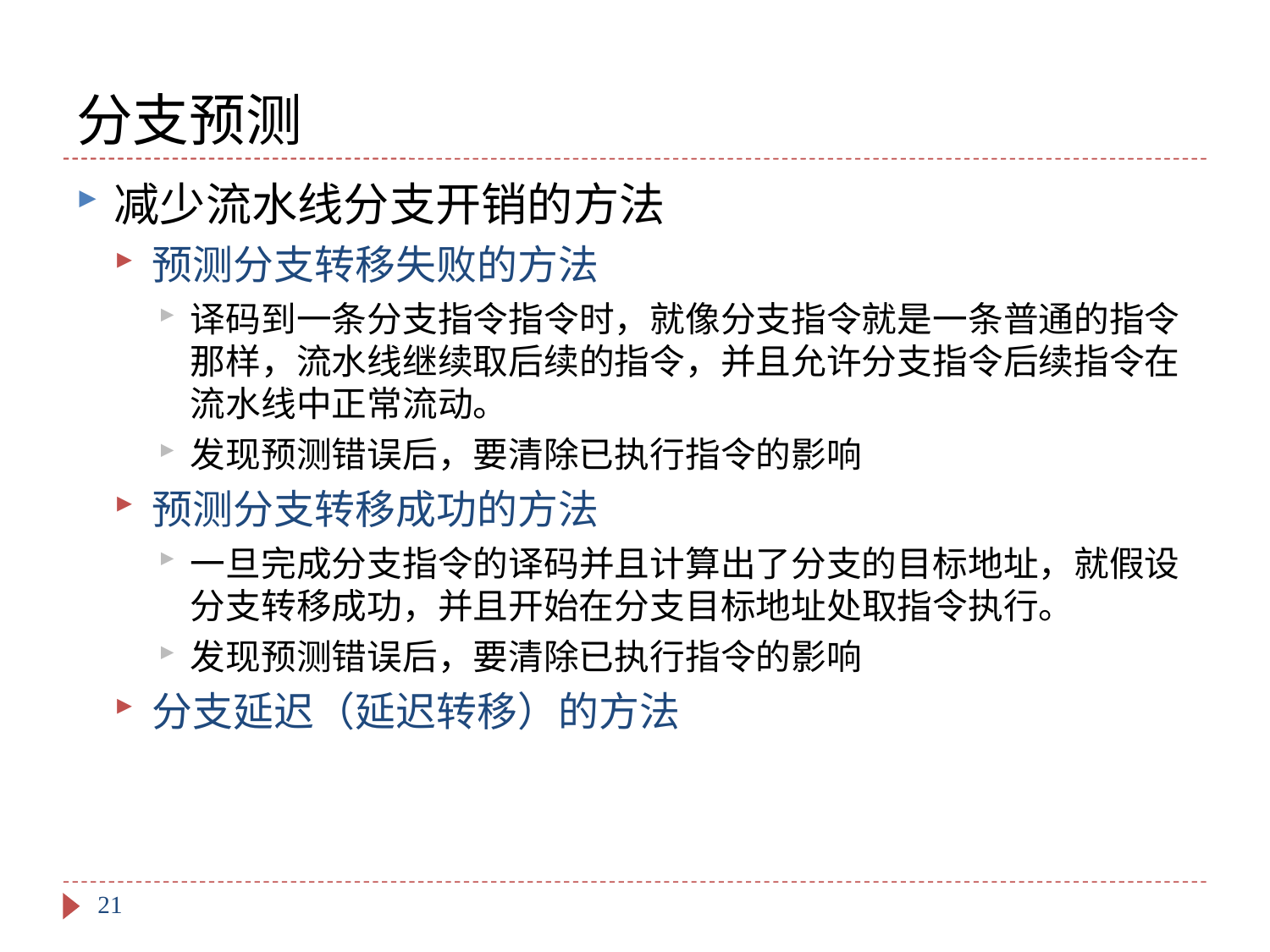

# 分支预测
减少流水线分支开销的方法
预测分支转移失败的方法
译码到一条分支指令指令时，就像分支指令就是一条普通的指令那样，流水线继续取后续的指令，并且允许分支指令后续指令在流水线中正常流动。
发现预测错误后，要清除已执行指令的影响
预测分支转移成功的方法
一旦完成分支指令的译码并且计算出了分支的目标地址，就假设分支转移成功，并且开始在分支目标地址处取指令执行。
发现预测错误后，要清除已执行指令的影响
分支延迟（延迟转移）的方法
21